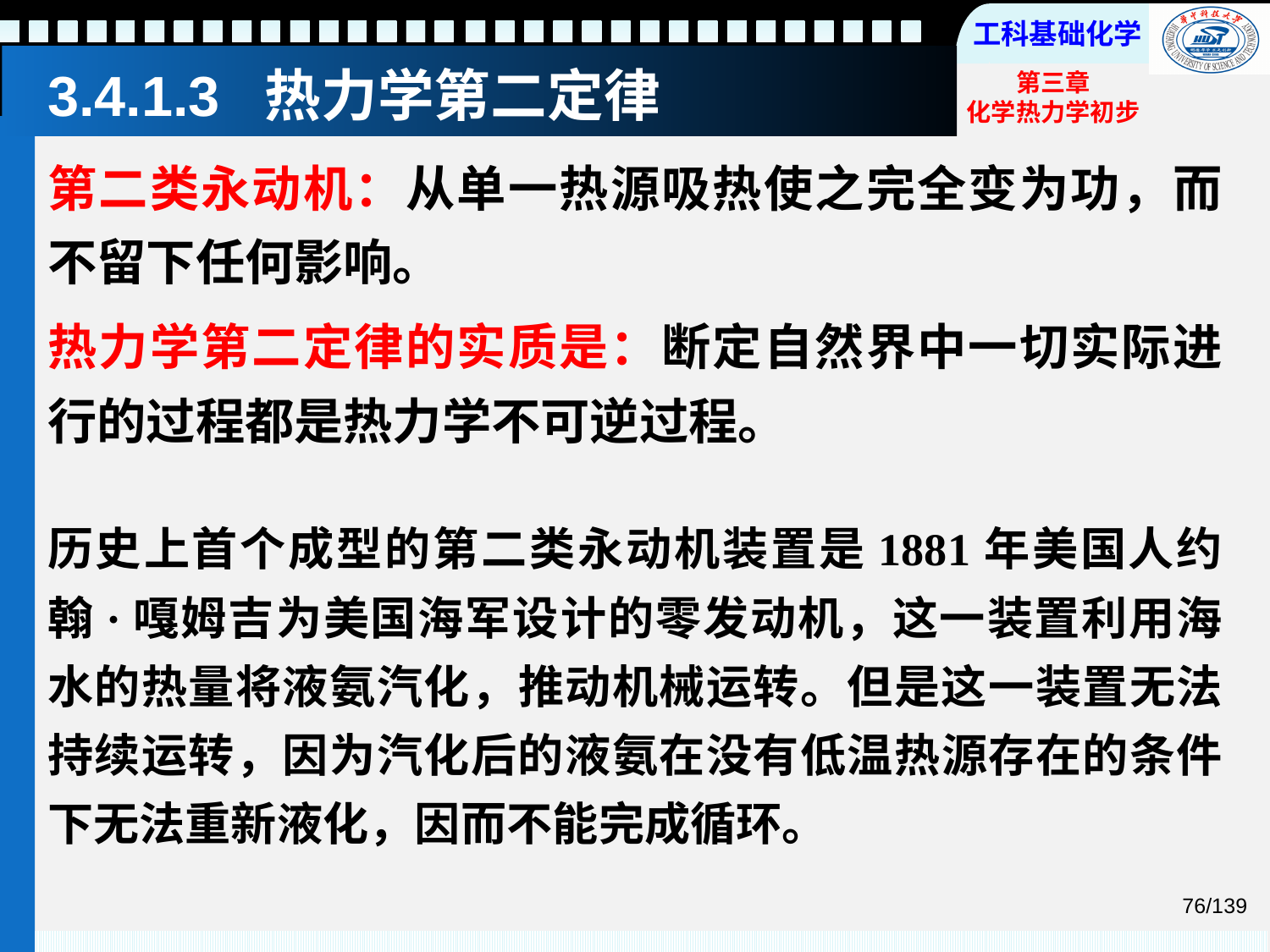

# 3.4.1.3  热力学第二定律
第二类永动机：从单一热源吸热使之完全变为功，而不留下任何影响。
热力学第二定律的实质是：断定自然界中一切实际进行的过程都是热力学不可逆过程。
历史上首个成型的第二类永动机装置是1881年美国人约翰·嘎姆吉为美国海军设计的零发动机，这一装置利用海水的热量将液氨汽化，推动机械运转。但是这一装置无法持续运转，因为汽化后的液氨在没有低温热源存在的条件下无法重新液化，因而不能完成循环。